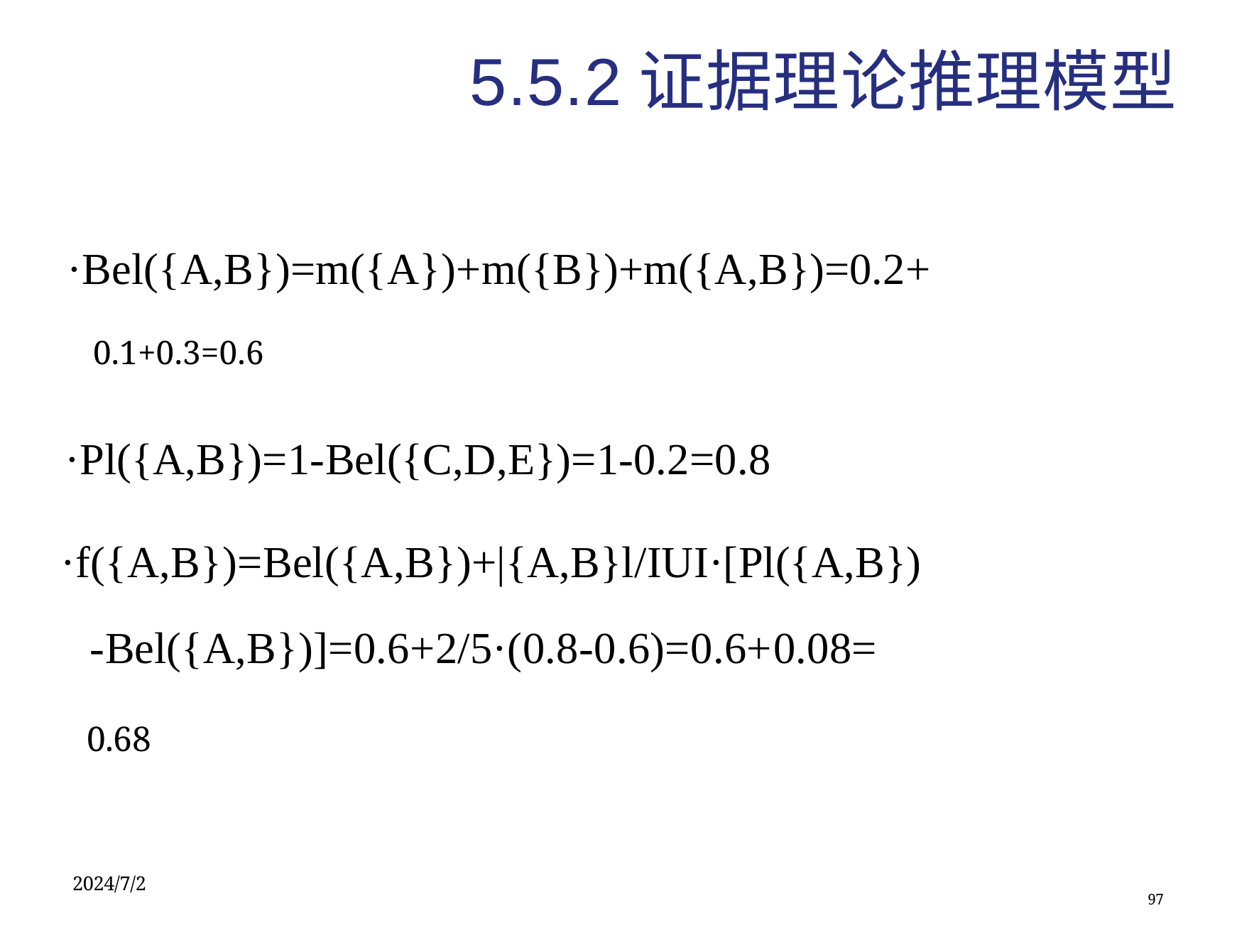

5.5.2证据理论推理模型

·Bel({A,B})=m({A})+m({B})+m({A,B})=0.2+
0.1+0.3=0.6

·Pl({A,B})=1-Bel({C,D,E})=1-0.2=0.8

·f({A,B})=Bel({A,B})+|{A,B}l/IUI·[Pl({A,B})
-Bel({A,B})]=0.6+2/5·(0.8-0.6)=0.6+0.08=

0.68

2024/7/2
97